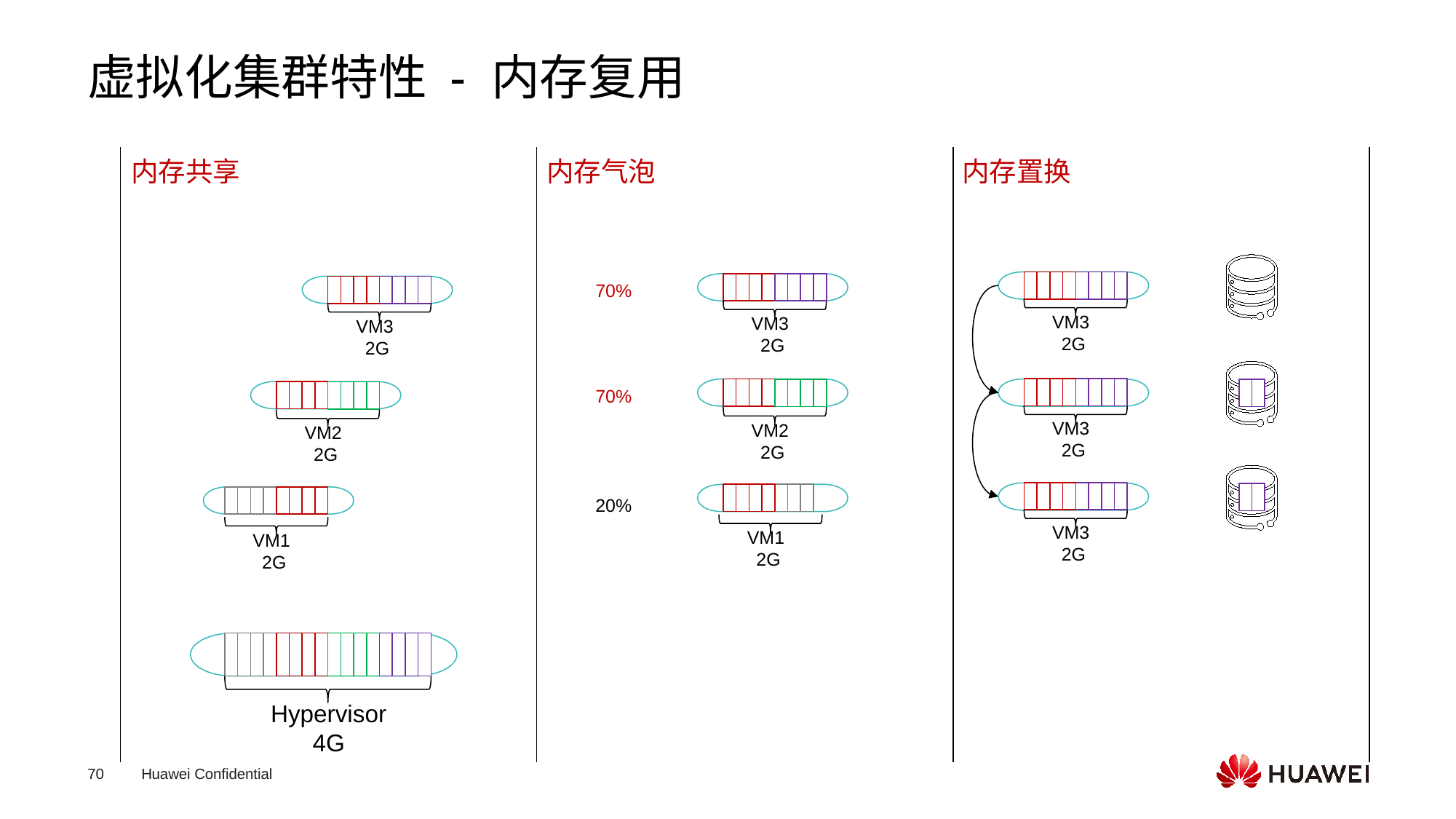

# 虚拟化集群特性 - 内存复用
内存共享
内存气泡
内存置换

70%

VM3  2G
VM3  2G
VM3  2G

70%

VM3  2G
VM2  2G
VM2  2G

20%
VM3  2G
VM1  2G
VM1  2G

Hypervisor
4G